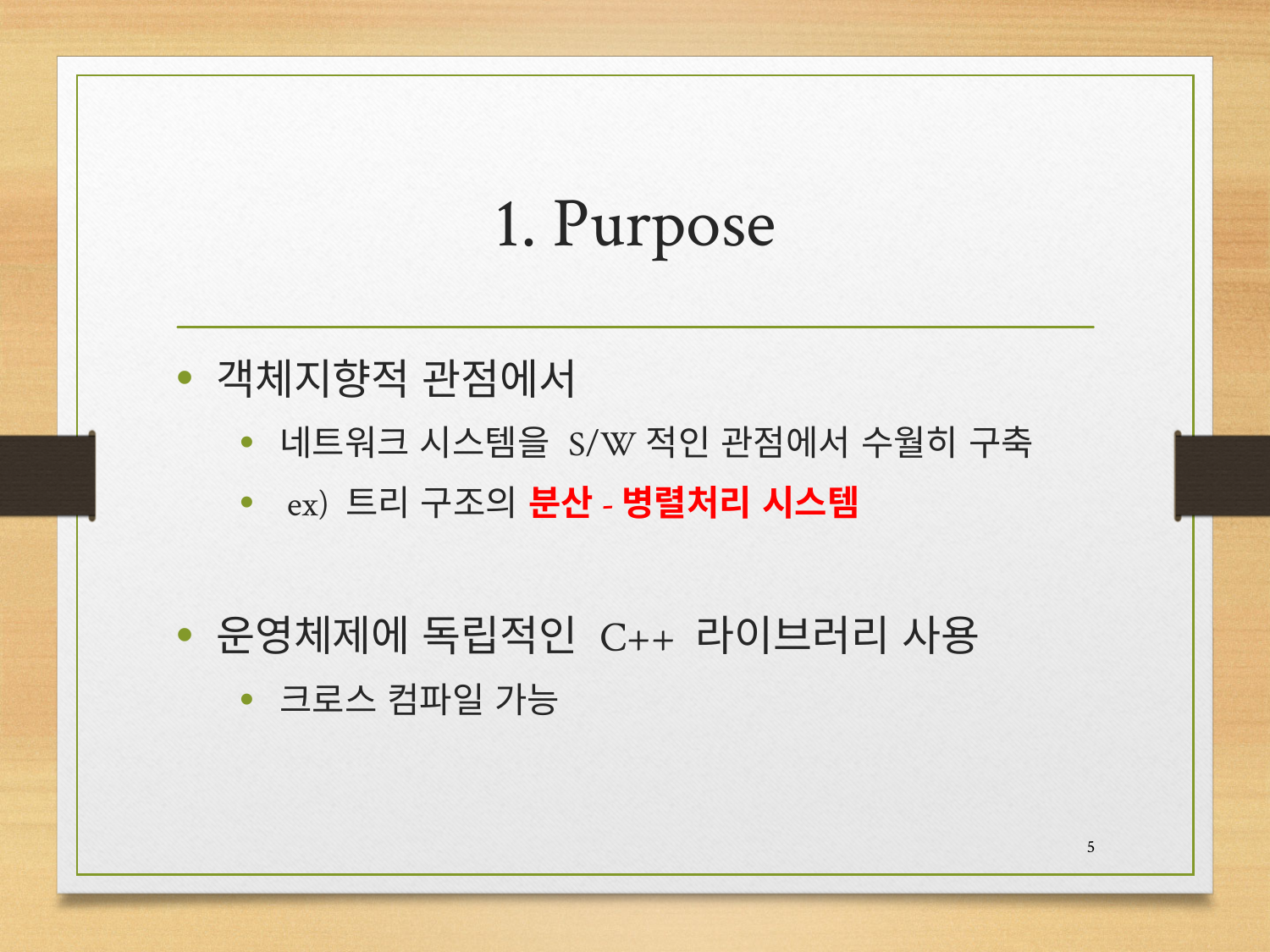

# 1. Purpose
객체지향적 관점에서
네트워크 시스템을 S/W적인 관점에서 수월히 구축
 ex) 트리 구조의 분산-병렬처리 시스템

운영체제에 독립적인 C++ 라이브러리 사용
크로스 컴파일 가능
5